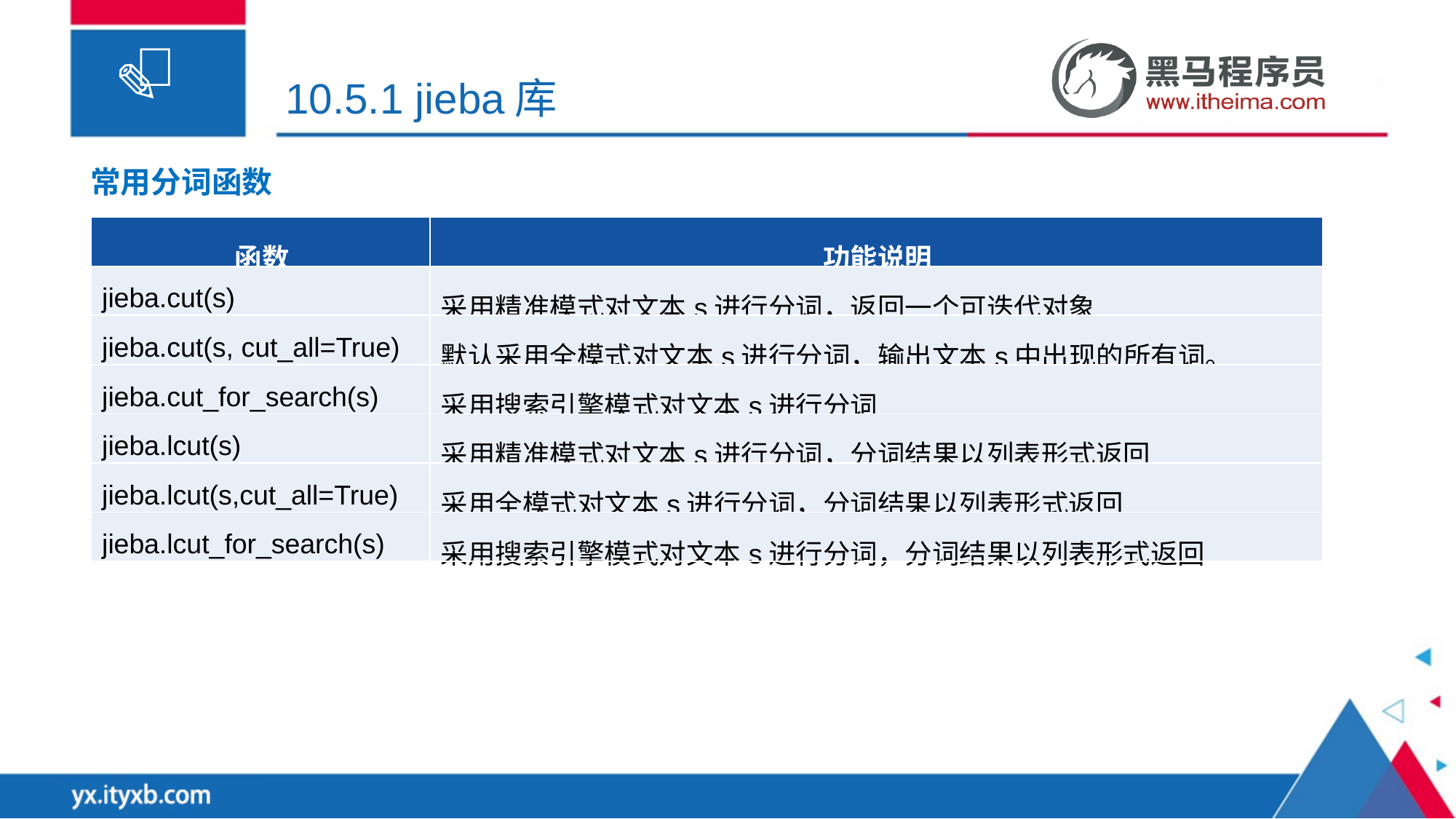

# 10.5.1 jieba库
常用分词函数
| 函数 | 功能说明 |
| --- | --- |
| jieba.cut(s) | 采用精准模式对文本s进行分词，返回一个可迭代对象 |
| jieba.cut(s, cut\_all=True) | 默认采用全模式对文本s进行分词，输出文本s中出现的所有词。 |
| jieba.cut\_for\_search(s) | 采用搜索引擎模式对文本s进行分词 |
| jieba.lcut(s) | 采用精准模式对文本s进行分词，分词结果以列表形式返回 |
| jieba.lcut(s,cut\_all=True) | 采用全模式对文本s进行分词，分词结果以列表形式返回 |
| jieba.lcut\_for\_search(s) | 采用搜索引擎模式对文本s进行分词，分词结果以列表形式返回 |